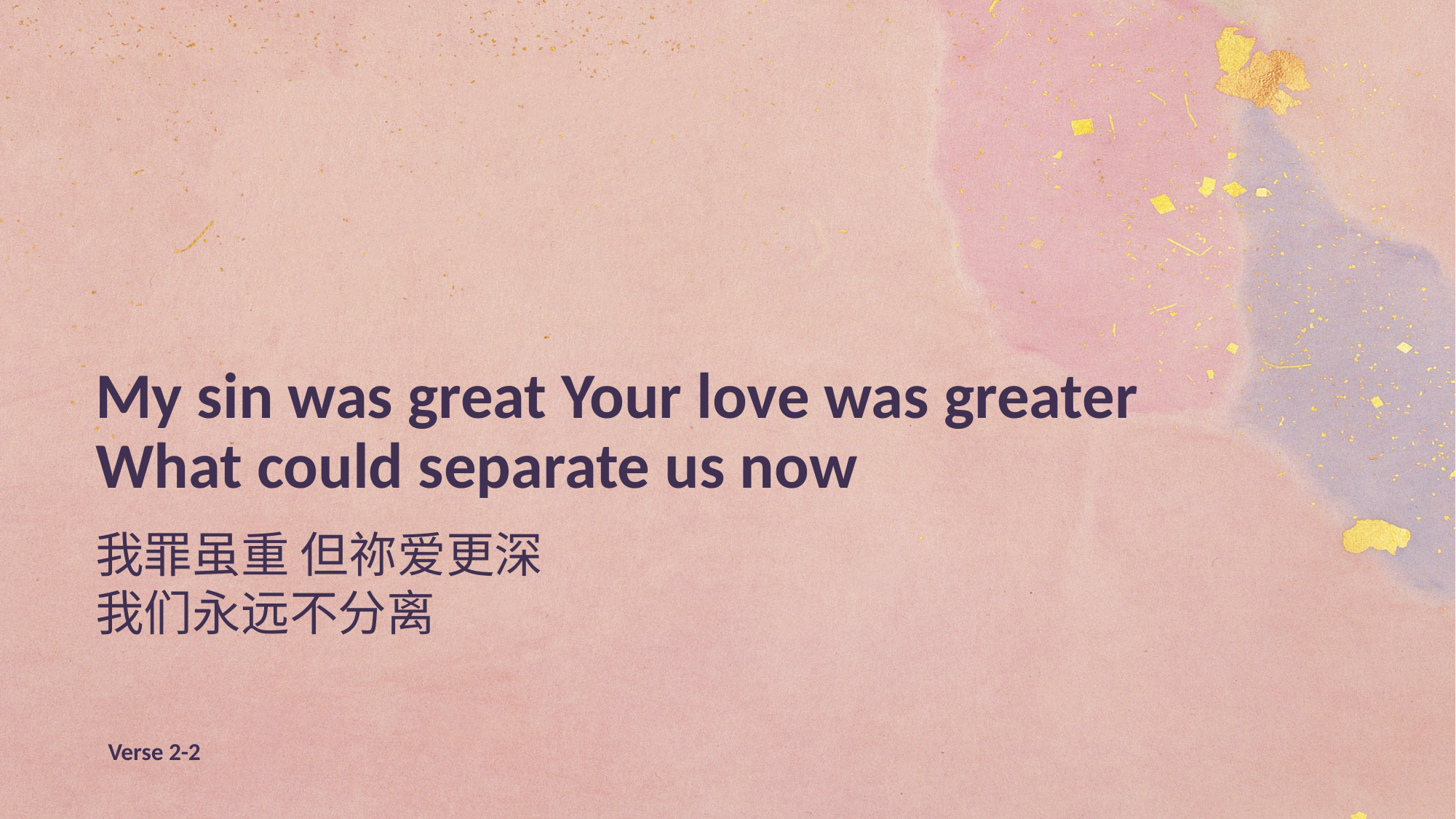

My sin was great Your love was greater
What could separate us now

我罪虽重 但祢爱更深
我们永远不分离
Verse 2-2